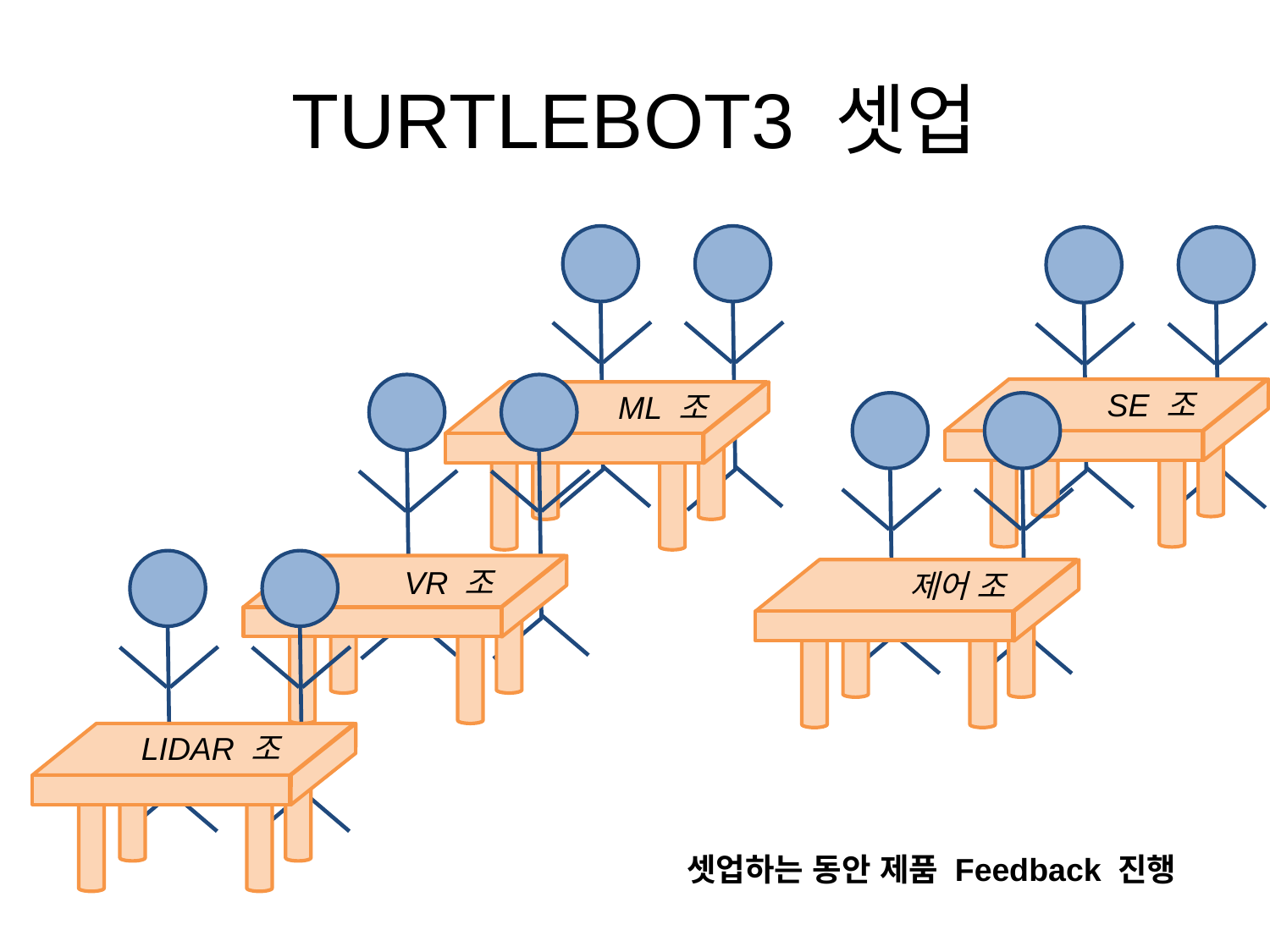

# TURTLEBOT3 셋업

SE 조
ML 조

VR 조

제어 조
LIDAR 조

셋업하는 동안 제품 Feedback 진행